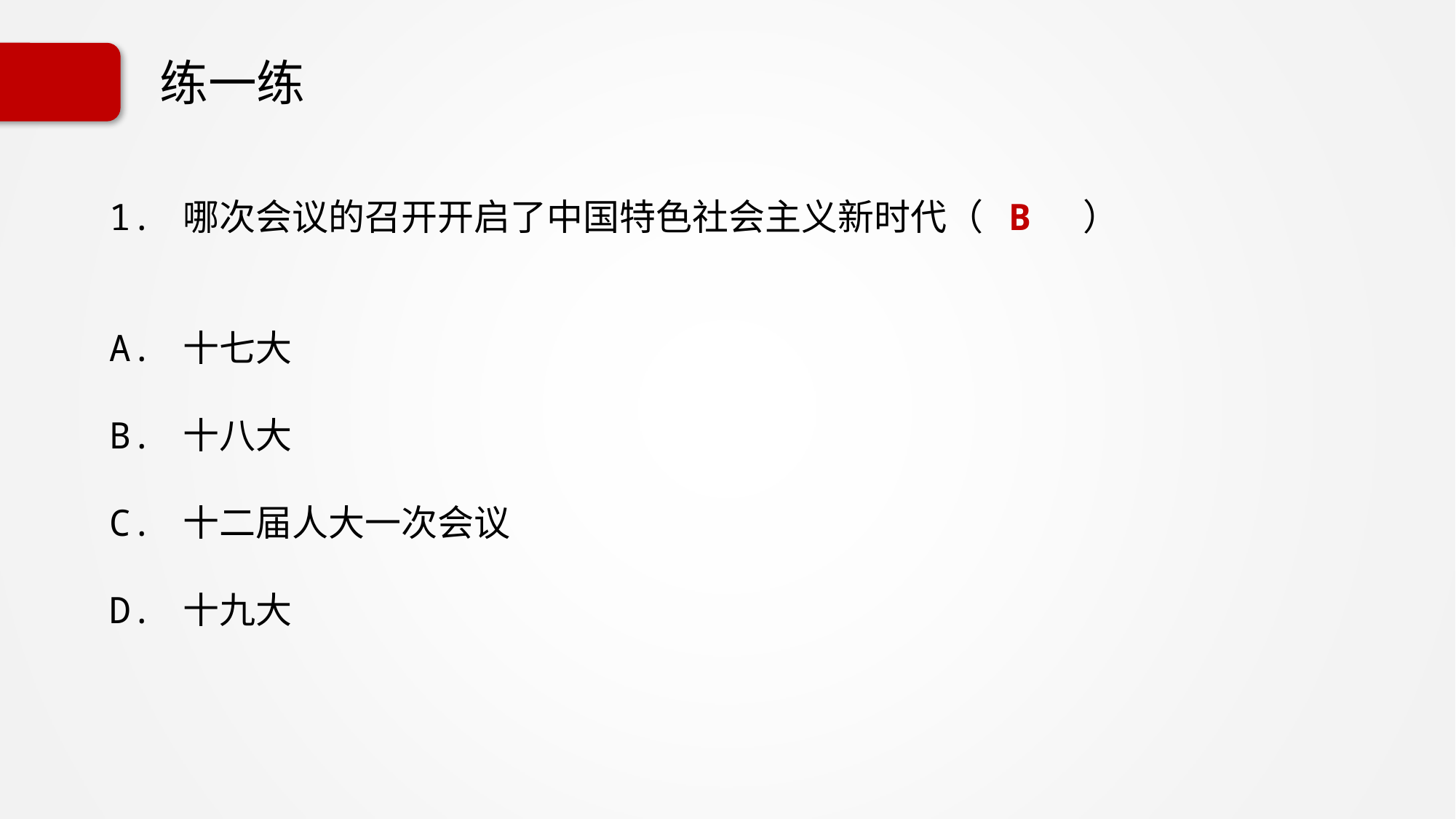

# 练一练
1. 哪次会议的召开开启了中国特色社会主义新时代（  B  ）

A. 十七大

B. 十八大

C. 十二届人大一次会议

D. 十九大